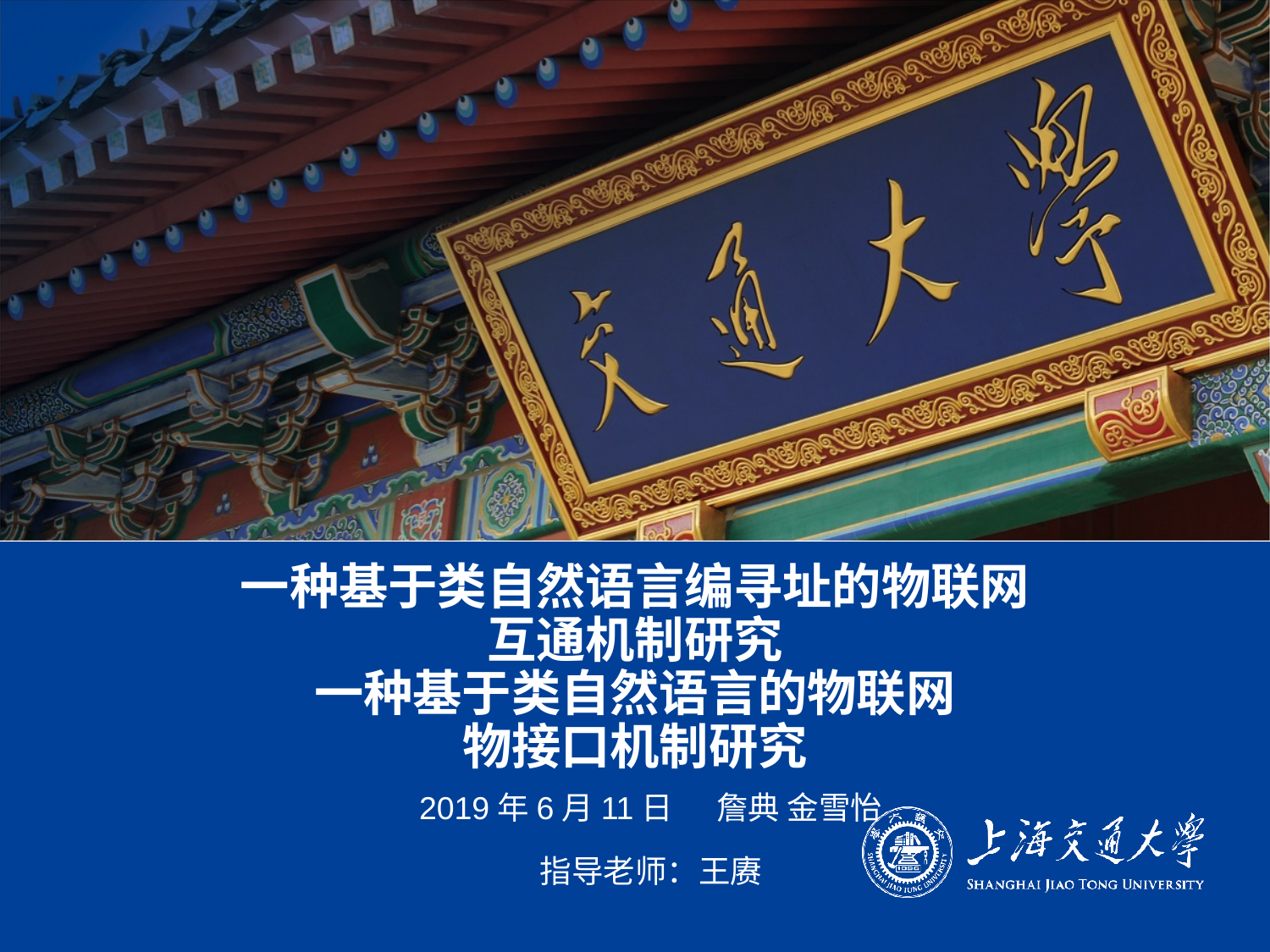

# 一种基于类自然语言编寻址的物联网 互通机制研究 一种基于类自然语言的物联网 物接口机制研究
2019年6月11日      詹典 金雪怡
指导老师：王赓